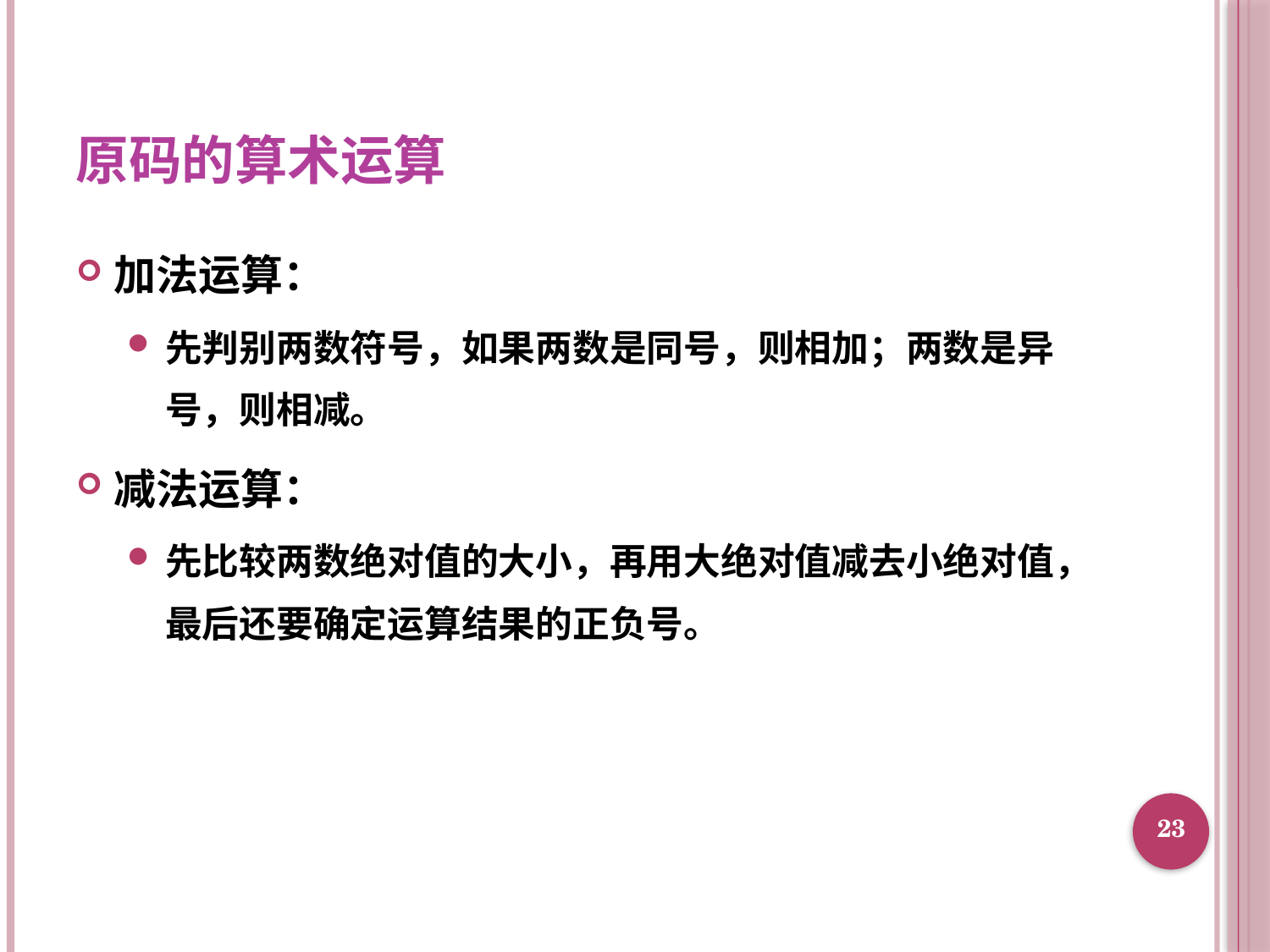

# 原码的算术运算
加法运算：
先判别两数符号，如果两数是同号，则相加；两数是异号，则相减。
减法运算：
先比较两数绝对值的大小，再用大绝对值减去小绝对值，最后还要确定运算结果的正负号。

23